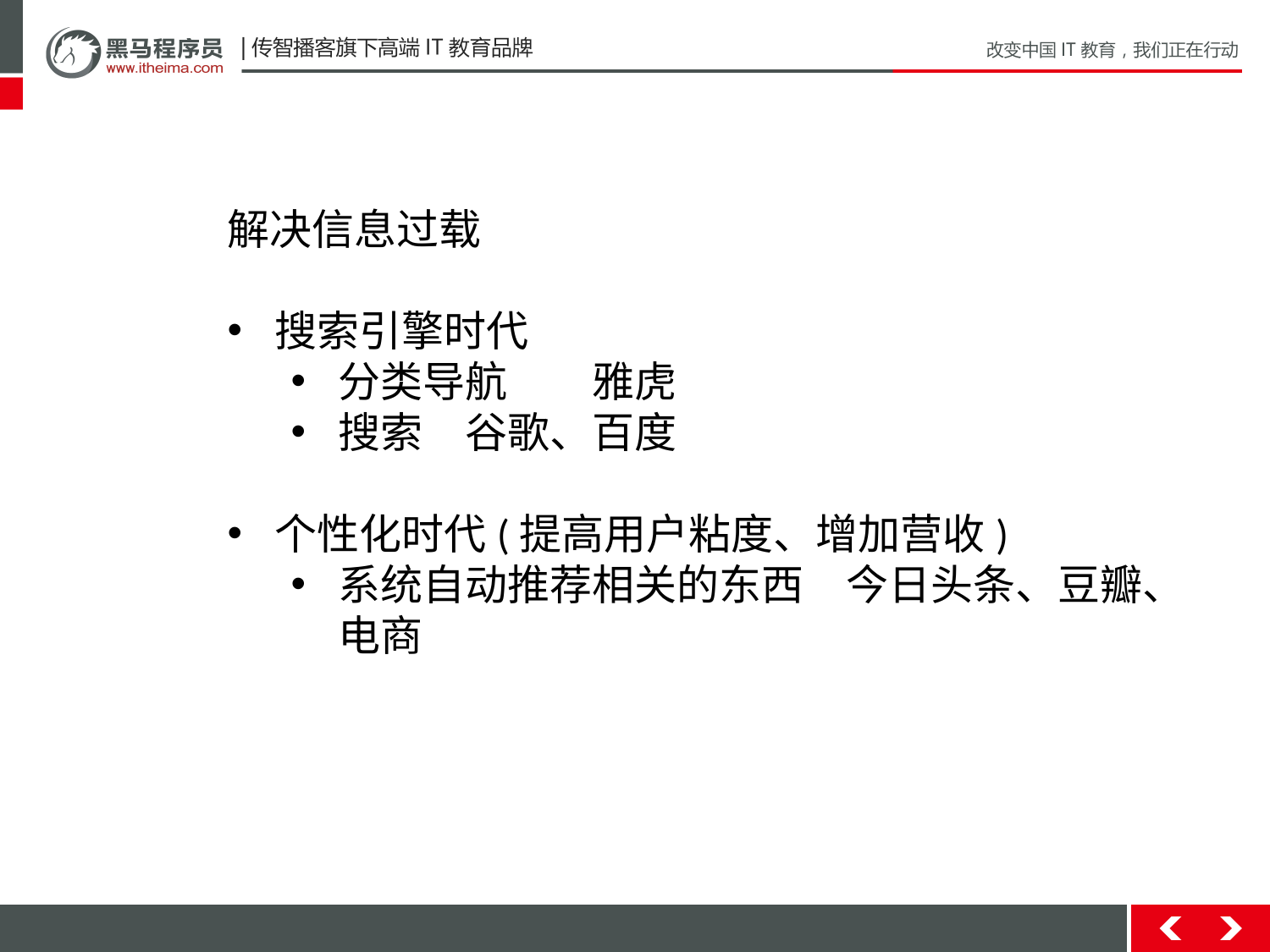

解决信息过载

搜索引擎时代
分类导航	雅虎
搜索	谷歌、百度

个性化时代(提高用户粘度、增加营收)
系统自动推荐相关的东西	今日头条、豆瓣、电商